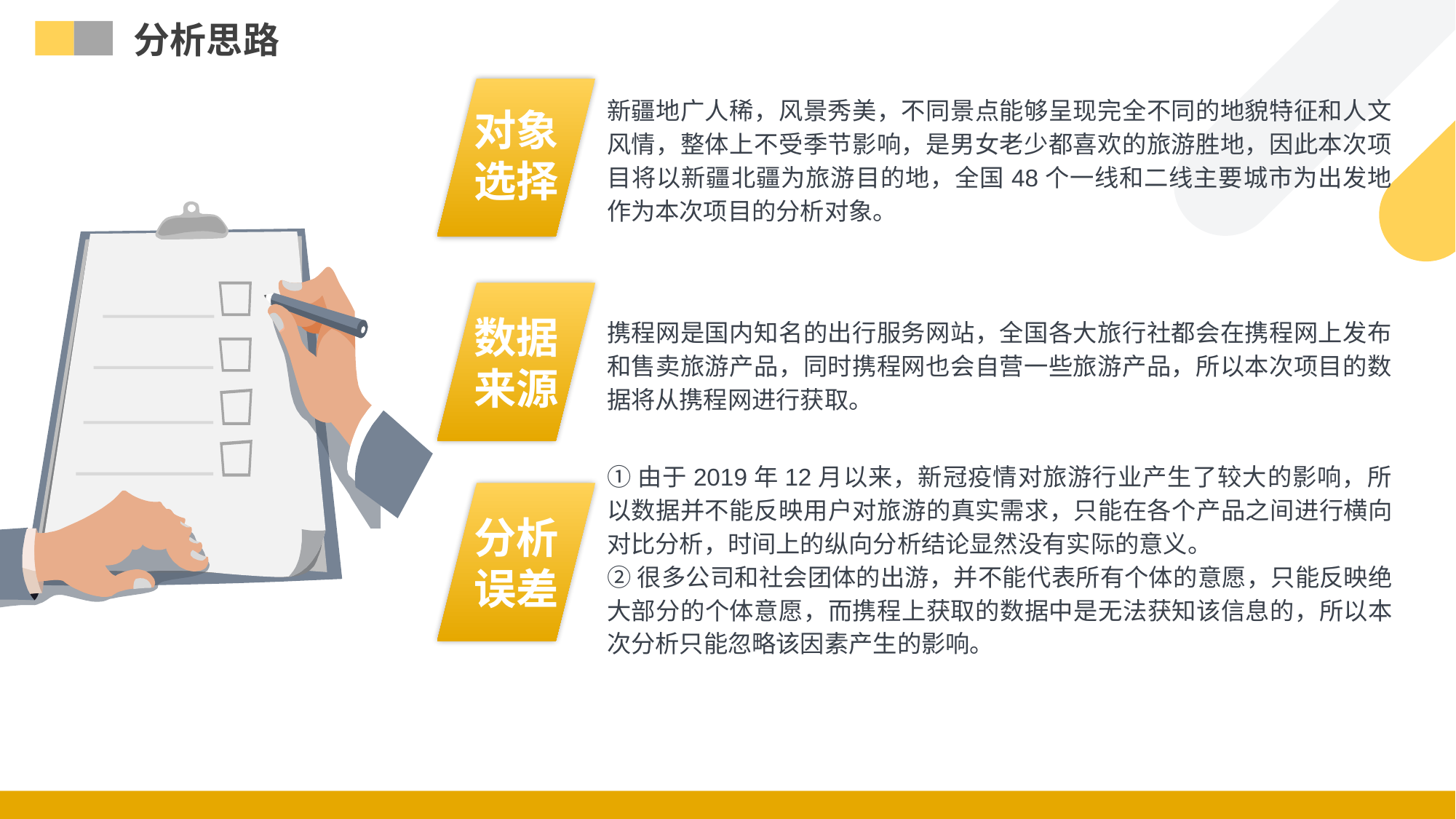

分析思路

新疆地广人稀，风景秀美，不同景点能够呈现完全不同的地貌特征和人文风情，整体上不受季节影响，是男女老少都喜欢的旅游胜地，因此本次项目将以新疆北疆为旅游目的地，全国48个一线和二线主要城市为出发地作为本次项目的分析对象。
对象选择

数据来源
携程网是国内知名的出行服务网站，全国各大旅行社都会在携程网上发布和售卖旅游产品，同时携程网也会自营一些旅游产品，所以本次项目的数据将从携程网进行获取。
①由于2019年12月以来，新冠疫情对旅游行业产生了较大的影响，所以数据并不能反映用户对旅游的真实需求，只能在各个产品之间进行横向对比分析，时间上的纵向分析结论显然没有实际的意义。
②很多公司和社会团体的出游，并不能代表所有个体的意愿，只能反映绝大部分的个体意愿，而携程上获取的数据中是无法获知该信息的，所以本次分析只能忽略该因素产生的影响。

分析误差